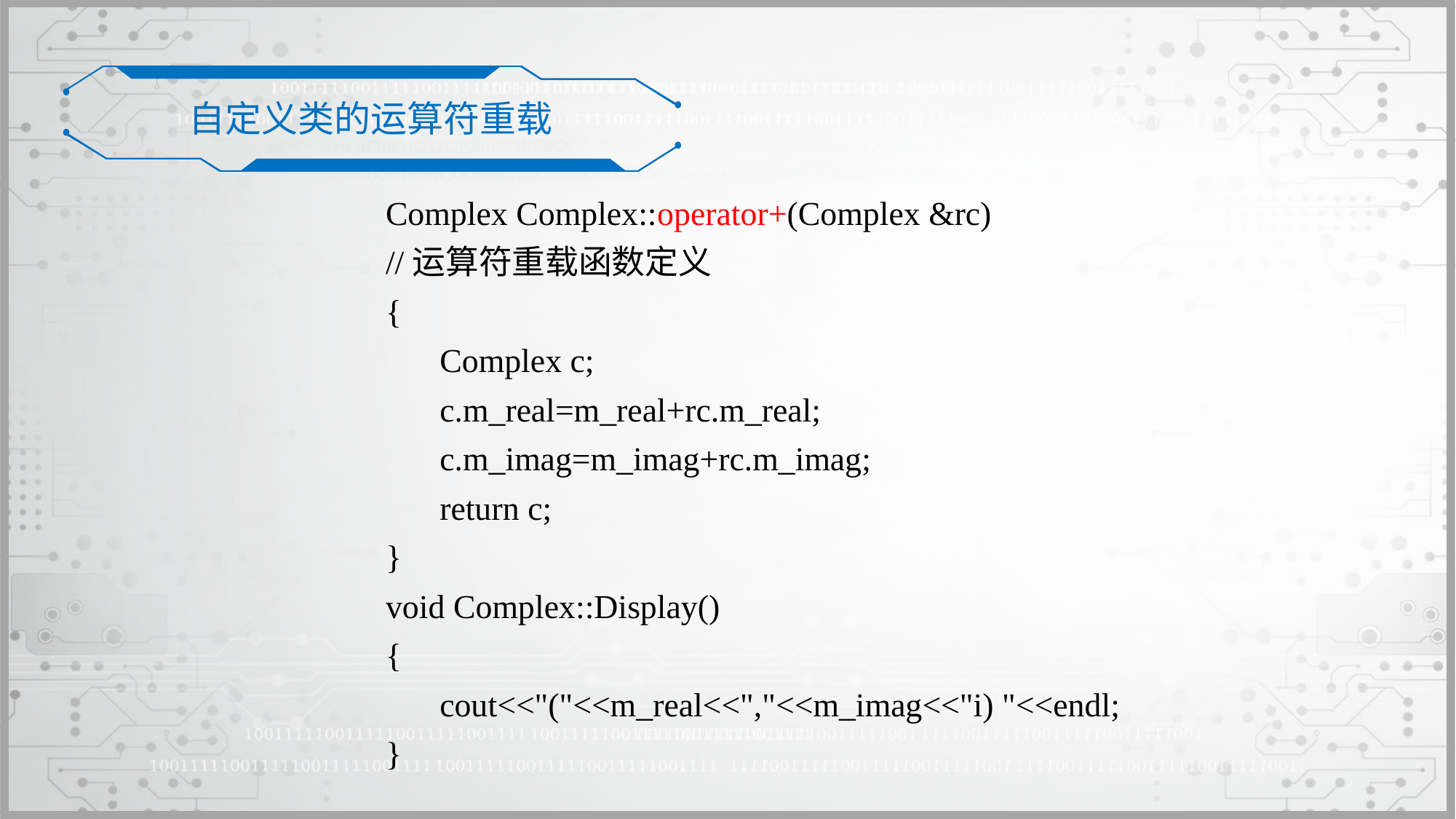

自定义类的运算符重载
Complex Complex::operator+(Complex &rc)
//运算符重载函数定义
{
	Complex c;
	c.m_real=m_real+rc.m_real;
	c.m_imag=m_imag+rc.m_imag;
	return c;
}
void Complex::Display()
{
	cout<<"("<<m_real<<","<<m_imag<<"i) "<<endl;
}